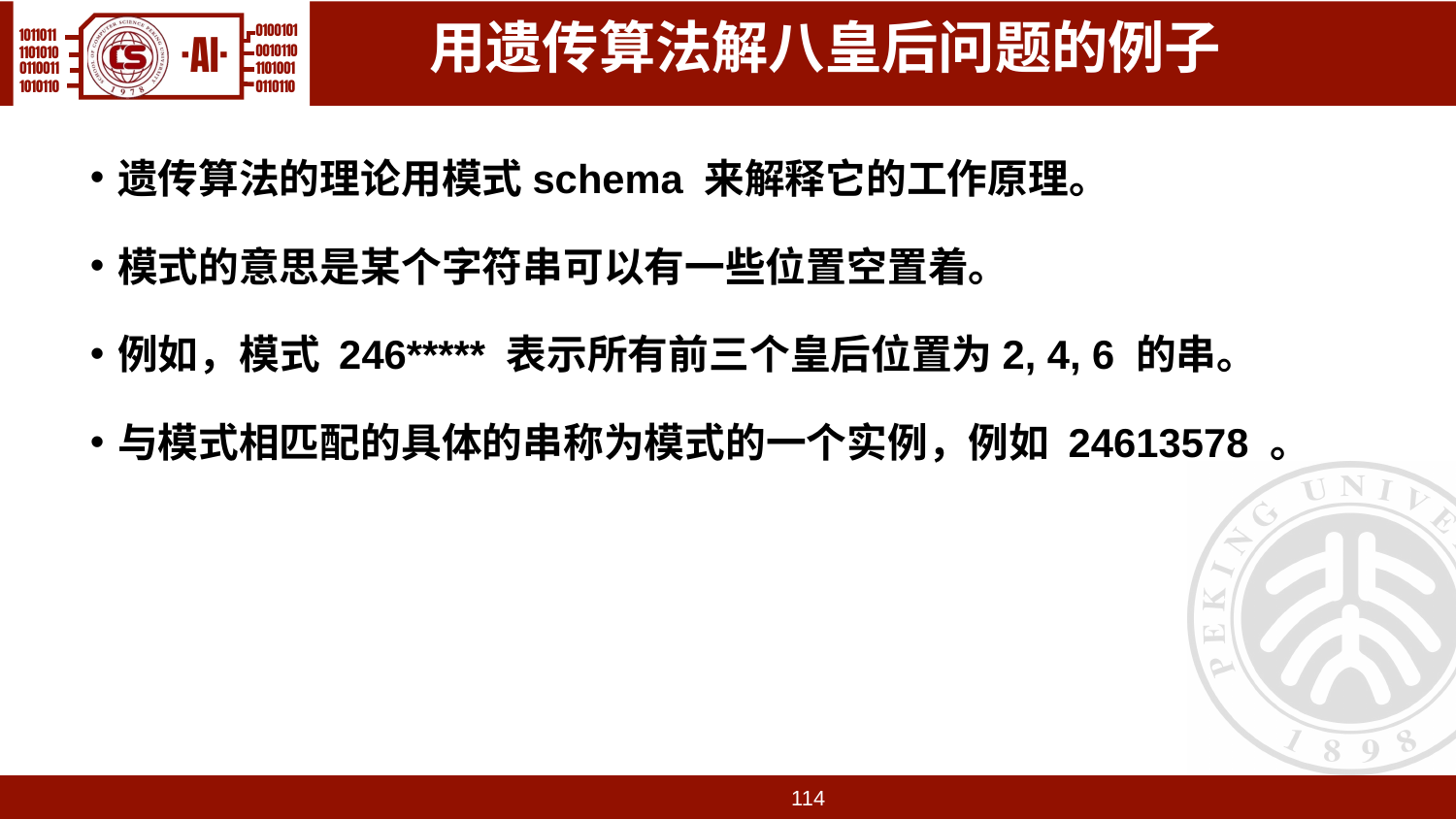

# 用遗传算法解八皇后问题的例子
遗传算法的理论用模式schema 来解释它的工作原理。
模式的意思是某个字符串可以有一些位置空置着。
例如，模式 246***** 表示所有前三个皇后位置为2, 4, 6 的串。
与模式相匹配的具体的串称为模式的一个实例，例如 24613578 。

114